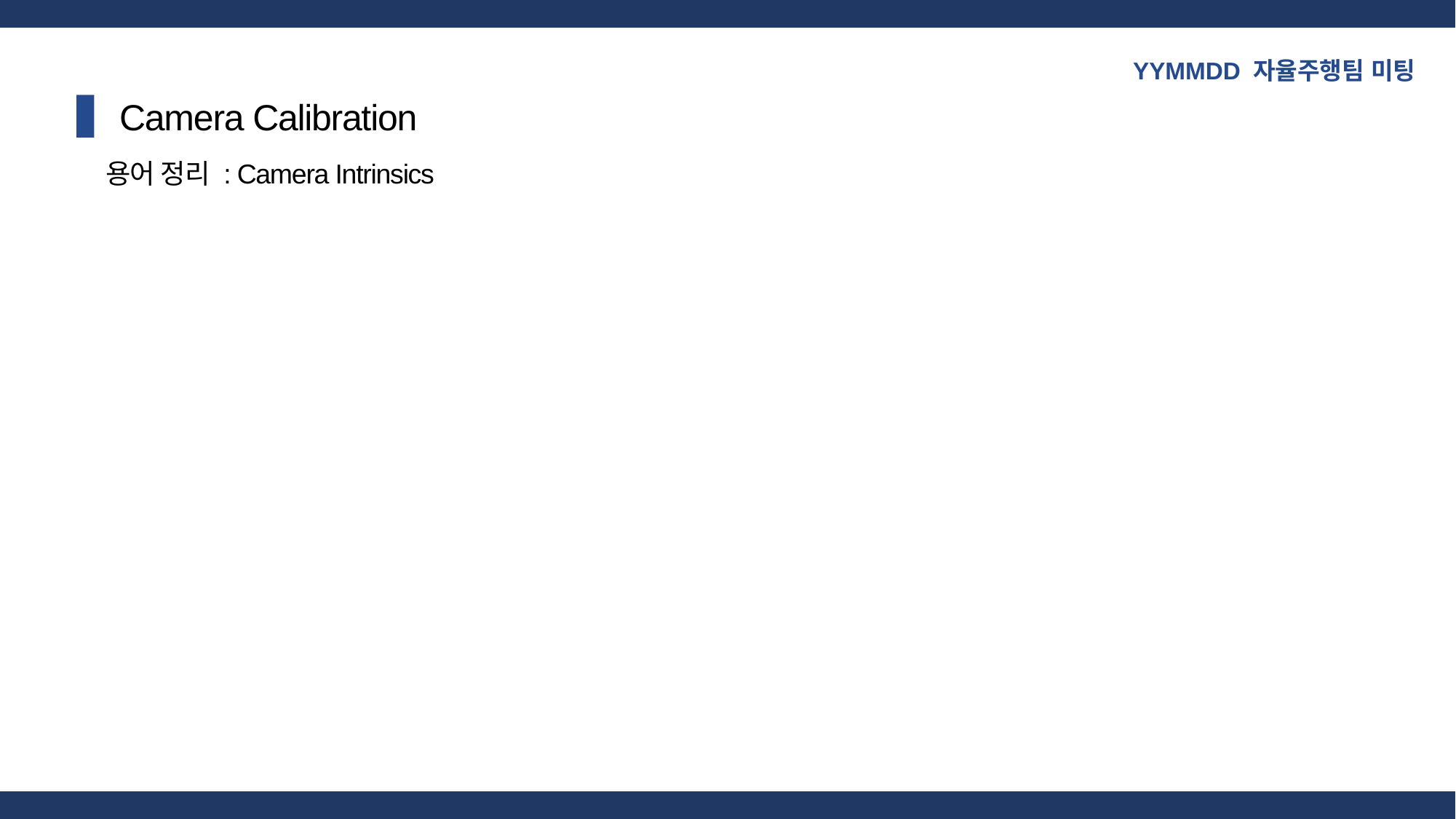

YYMMDD 자율주행팀 미팅
Camera Calibration

용어 정리 : Camera Intrinsics